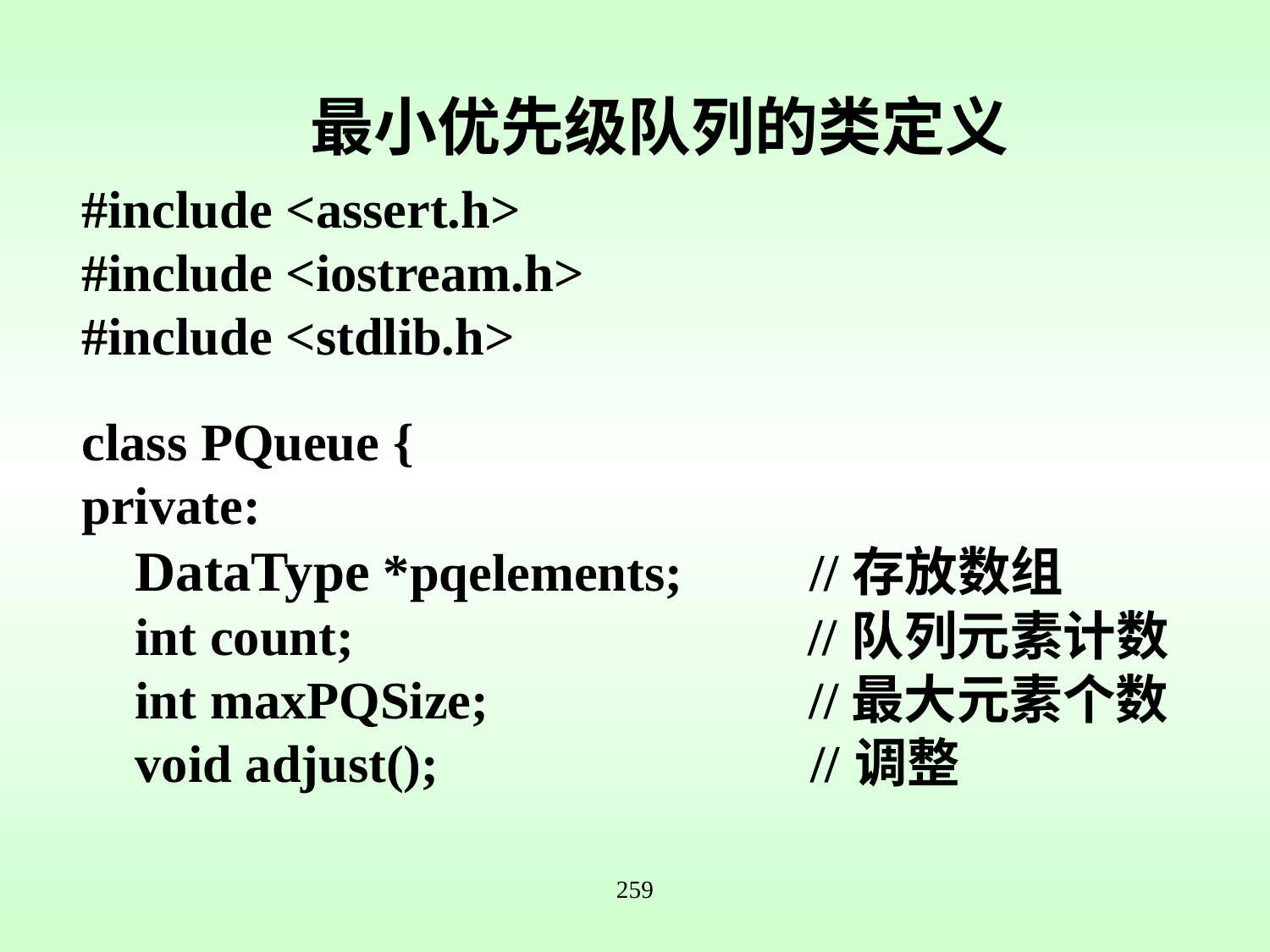

# 最小优先级队列的类定义
#include <assert.h>
#include <iostream.h>
#include <stdlib.h>

class PQueue {
private:
    DataType *pqelements;	       //存放数组
    int count;	                          //队列元素计数
    int maxPQSize;                        //最大元素个数
    void adjust();                            //调整
259